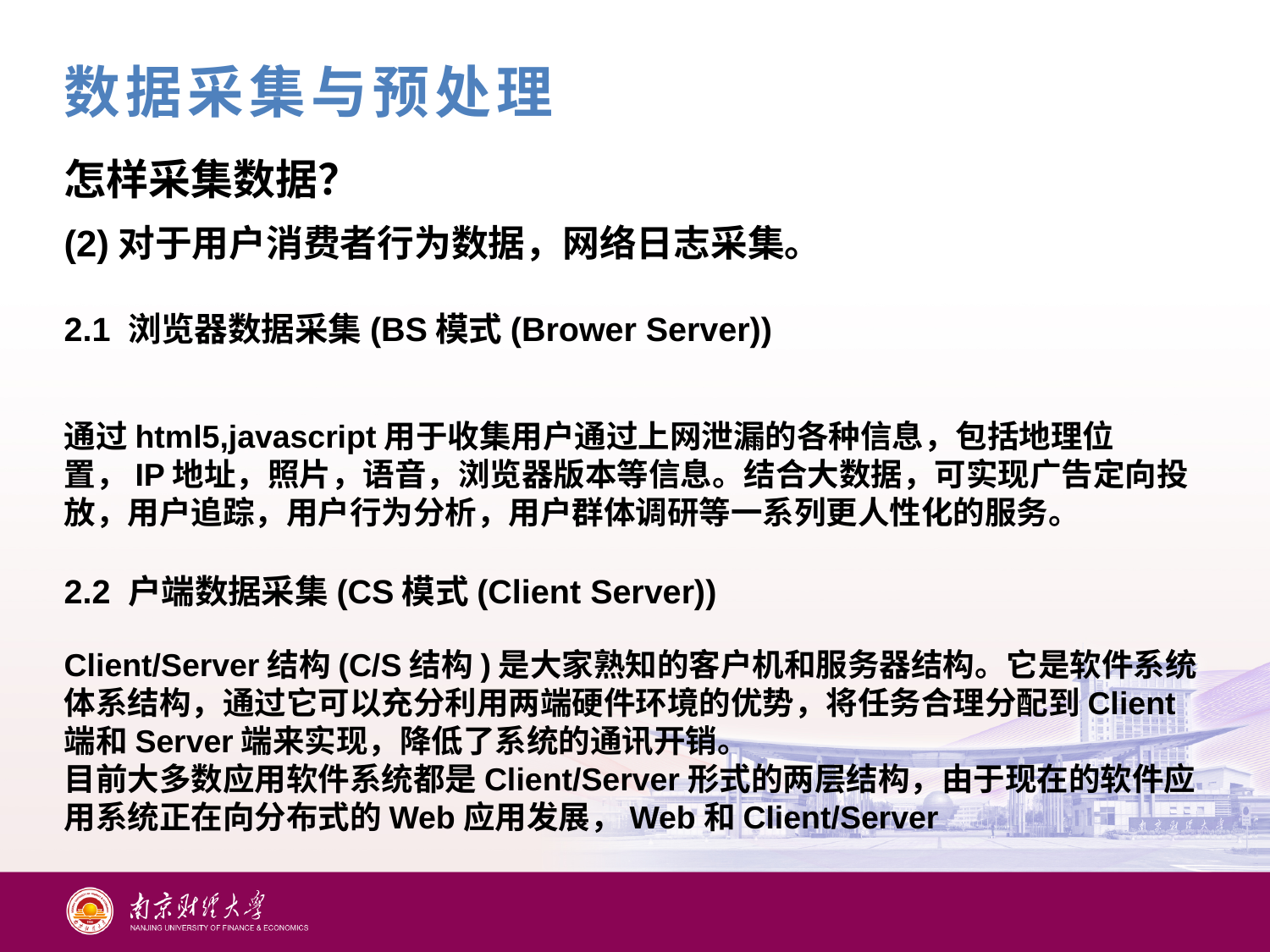

数据采集与预处理

怎样采集数据？
(2)对于用户消费者行为数据，网络日志采集。

2.1 浏览器数据采集(BS模式(Brower Server))

通过html5,javascript用于收集用户通过上网泄漏的各种信息，包括地理位置，IP地址，照片，语音，浏览器版本等信息。结合大数据，可实现广告定向投放，用户追踪，用户行为分析，用户群体调研等一系列更人性化的服务。

2.2 户端数据采集(CS模式(Client Server))

Client/Server结构(C/S结构)是大家熟知的客户机和服务器结构。它是软件系统体系结构，通过它可以充分利用两端硬件环境的优势，将任务合理分配到Client端和Server端来实现，降低了系统的通讯开销。
目前大多数应用软件系统都是Client/Server形式的两层结构，由于现在的软件应用系统正在向分布式的Web应用发展，Web和Client/Server